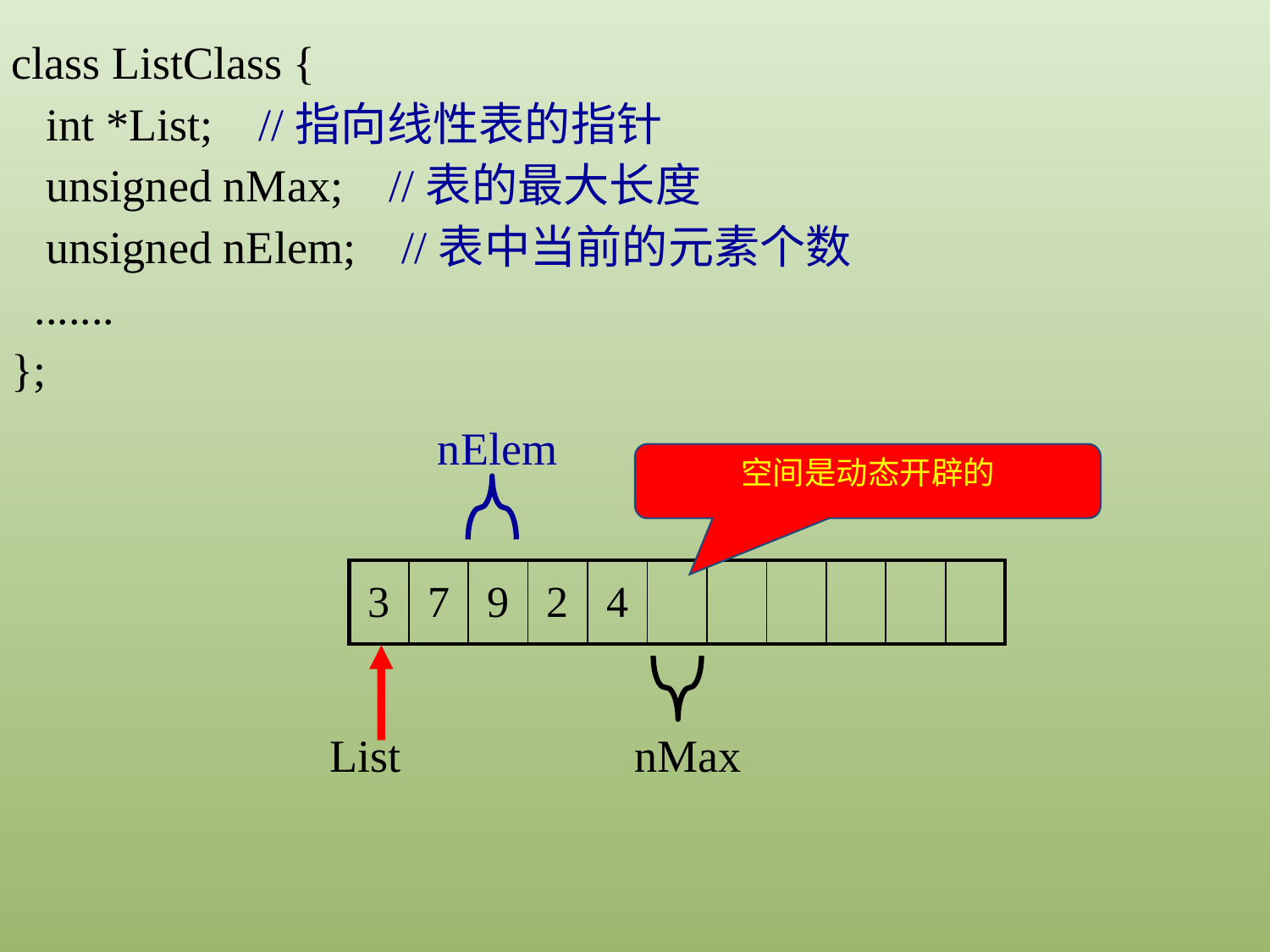

class ListClass {
   int *List;    //指向线性表的指针
   unsigned nMax;    //表的最大长度
   unsigned nElem;    //表中当前的元素个数
  .......
};
nElem
空间是动态开辟的

| 3 | 7 | 9 | 2 | 4 |  |  |  |  |  |  |
| --- | --- | --- | --- | --- | --- | --- | --- | --- | --- | --- |

List
nMax
644